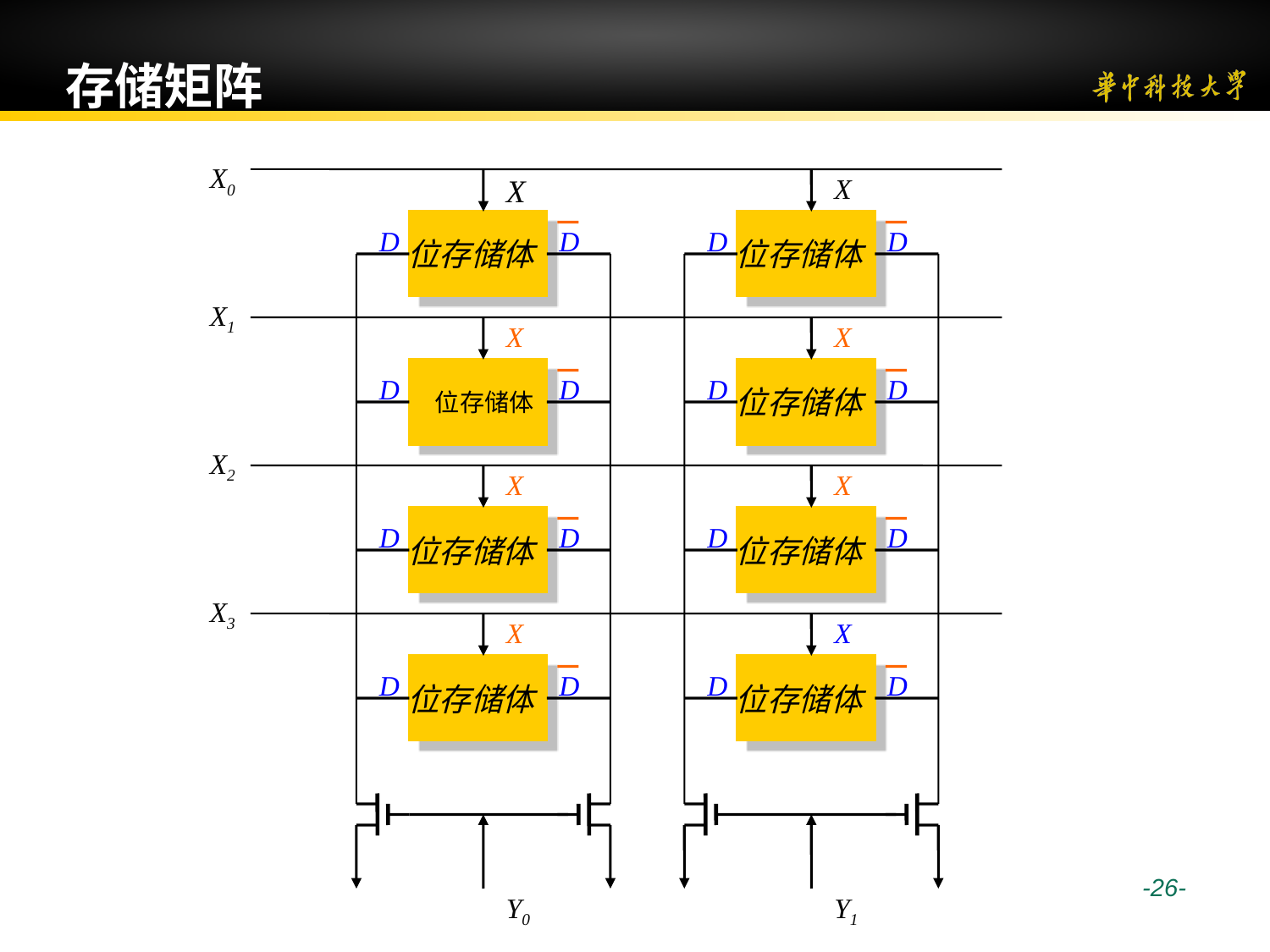

# 存储矩阵
X0

X
位存储体
D
D

X
位存储体
D
D

X
位存储体
D
D

X
位存储体
D
D

X
位存储体
D
D

X1

X
位存储体
D
D

X2

X
位存储体
D
D

X3

X
位存储体
D
D

Y0

Y1
 -26-